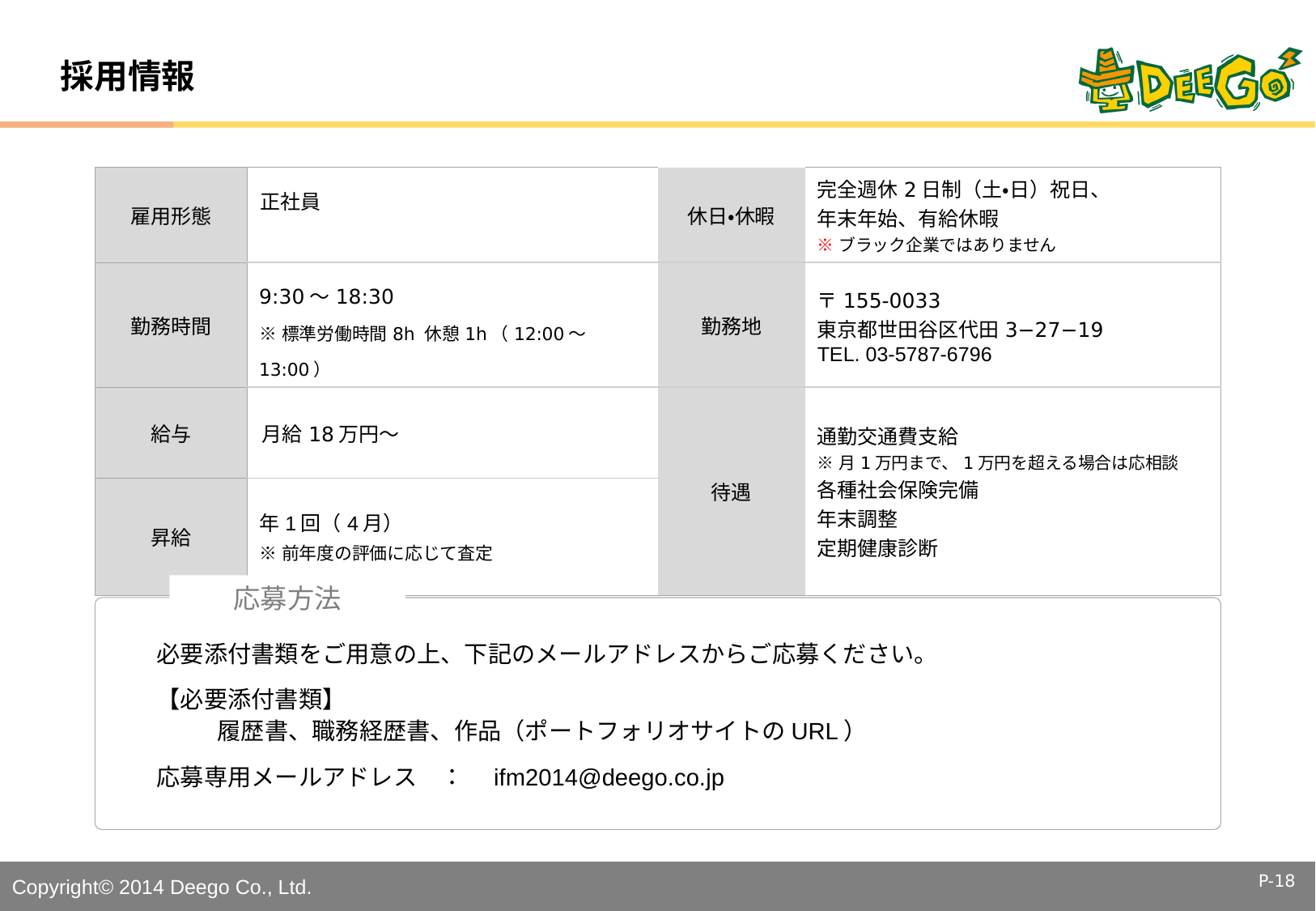

# 採用情報
| 雇用形態 | 正社員ああああああああああああああああ | 休日・休暇 | 完全週休2日制（土・日）祝日、あああ 年末年始、有給休暇 ※ブラック企業ではありません |
| --- | --- | --- | --- |
| 勤務時間 | 9:30〜18:30 ※標準労働時間8h 休憩1h（12:00～13:00） | 勤務地 | 〒155-0033　 東京都世田谷区代田3−27−19ああああ TEL. 03-5787-6796 |
| 給与 | 月給18万円〜ああああああああああああ | 待遇 | 通勤交通費支給 ※月1万円まで、1万円を超える場合は応相談あ 各種社会保険完備 年末調整 定期健康診断 |
| 昇給 | 年1回（4月）ああ ※前年度の評価に応じて査定あああああああ |  |  |
応募方法

必要添付書類をご用意の上、下記のメールアドレスからご応募ください。
【必要添付書類】
履歴書、職務経歴書、作品（ポートフォリオサイトのURL）
応募専用メールアドレス　：　ifm2014@deego.co.jp
P-18